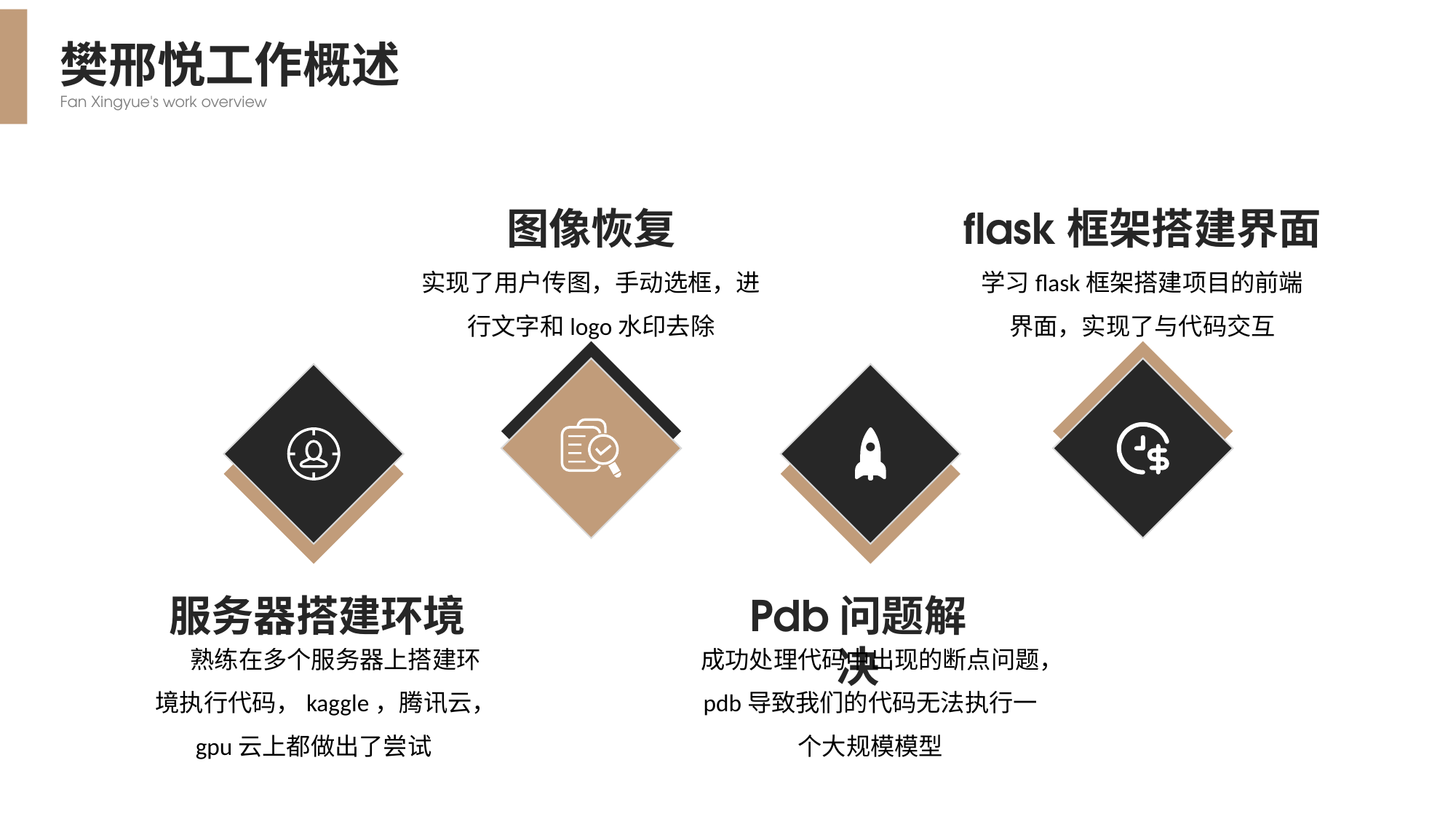

樊邢悦工作概述
Fan Xingyue's work overview
图像恢复
实现了用户传图，手动选框，进行文字和logo水印去除
flask框架搭建界面
学习flask框架搭建项目的前端界面，实现了与代码交互

服务器搭建环境
       熟练在多个服务器上搭建环境执行代码，kaggle，腾讯云，gpu云上都做出了尝试
Pdb问题解决
成功处理代码中出现的断点问题，pdb导致我们的代码无法执行一个大规模模型